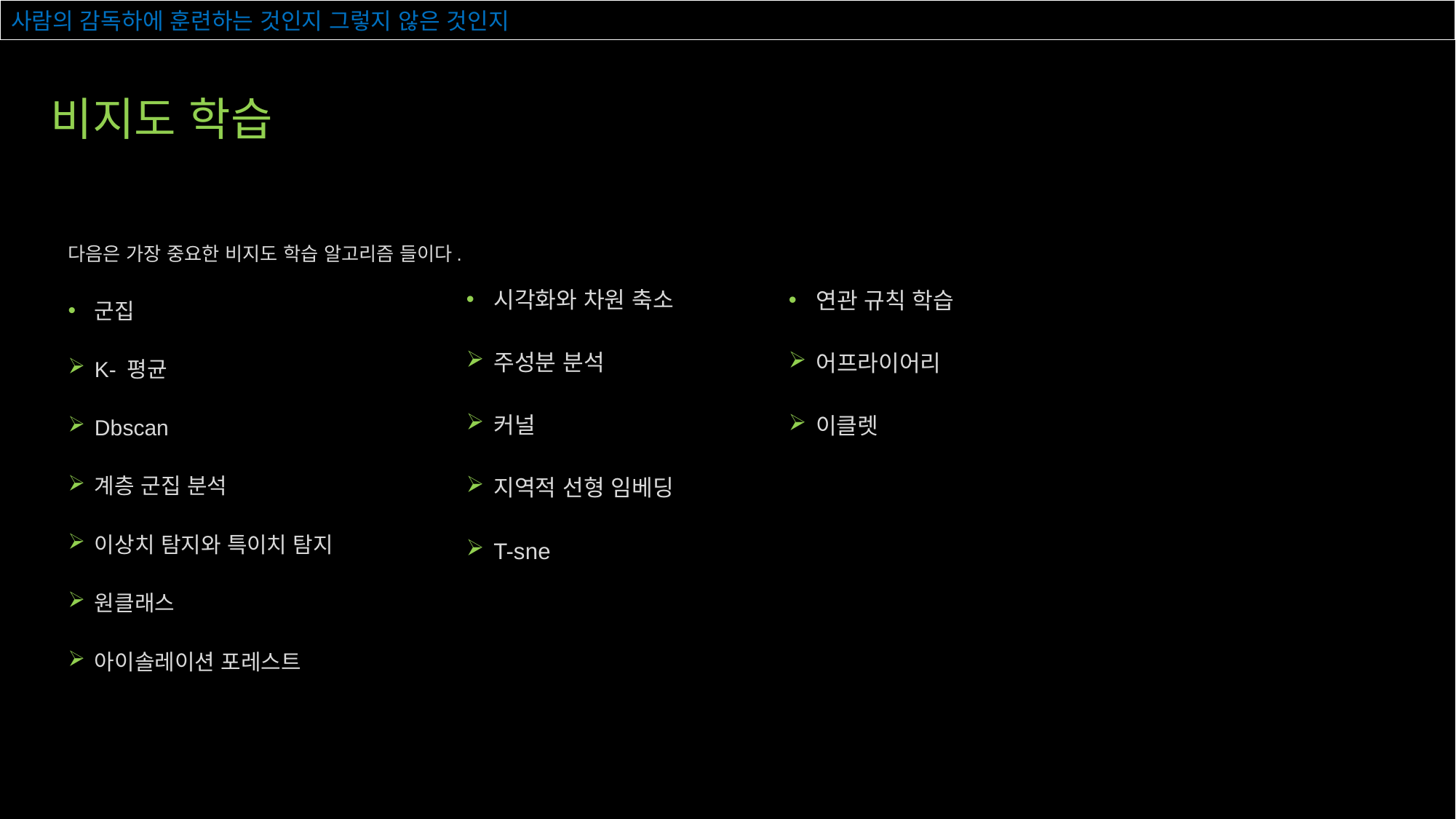

# 사람의 감독하에 훈련하는 것인지 그렇지 않은 것인지
비지도 학습

다음은 가장 중요한 비지도 학습 알고리즘 들이다.
군집
K- 평균
Dbscan
계층 군집 분석
이상치 탐지와 특이치 탐지
원클래스
아이솔레이션 포레스트
시각화와 차원 축소
주성분 분석
커널
지역적 선형 임베딩
T-sne
연관 규칙 학습
어프라이어리
이클렛